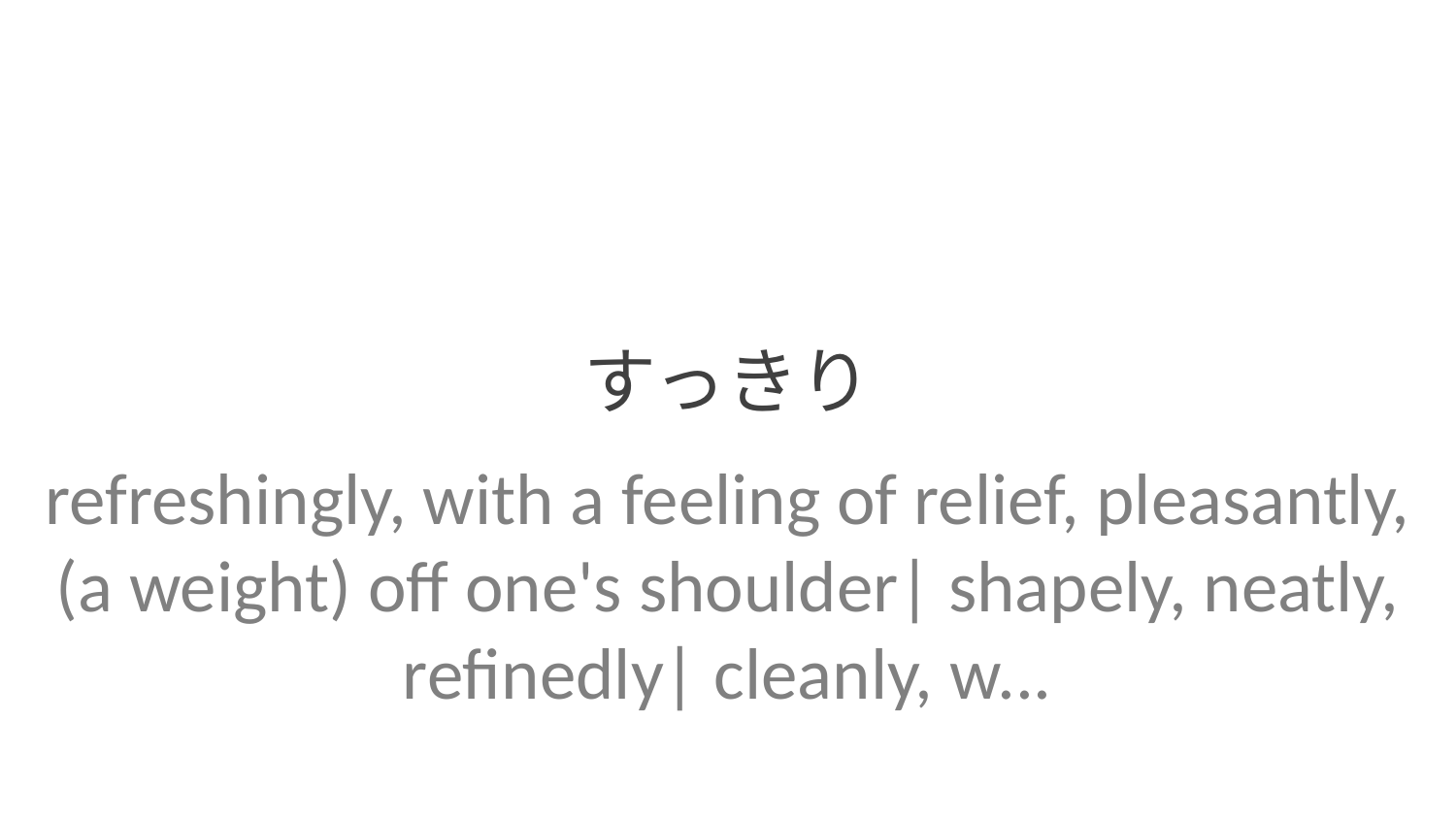

すっきり
refreshingly, with a feeling of relief, pleasantly, (a weight) off one's shoulder| shapely, neatly, refinedly| cleanly, w...